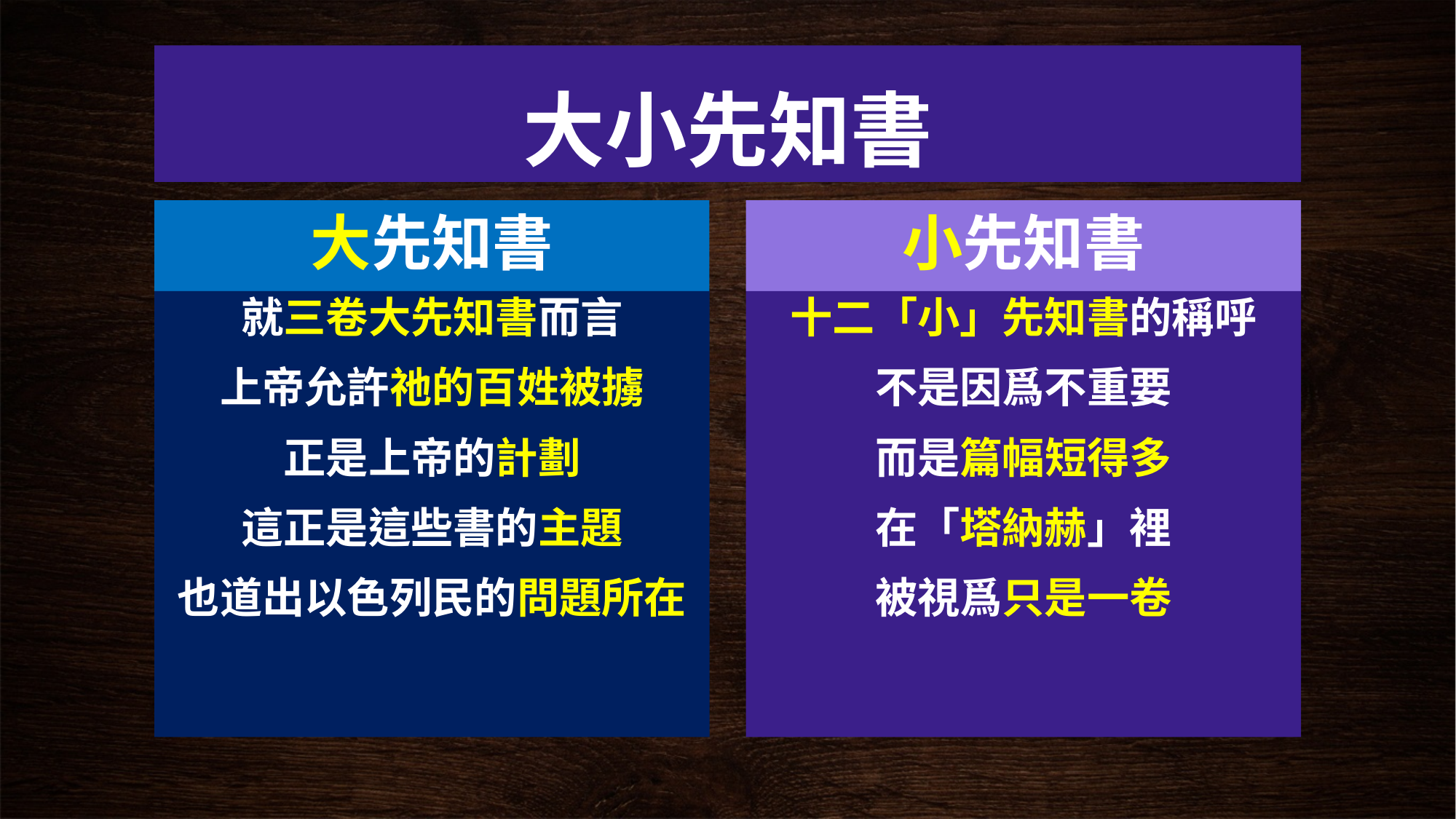

# 大小先知書
大先知書
小先知書
就三卷大先知書而言
上帝允許祂的百姓被擄
正是上帝的計劃
這正是這些書的主題
也道出以色列民的問題所在

十二「小」先知書的稱呼
不是因爲不重要
而是篇幅短得多
在「塔納赫」裡
被視爲只是一卷